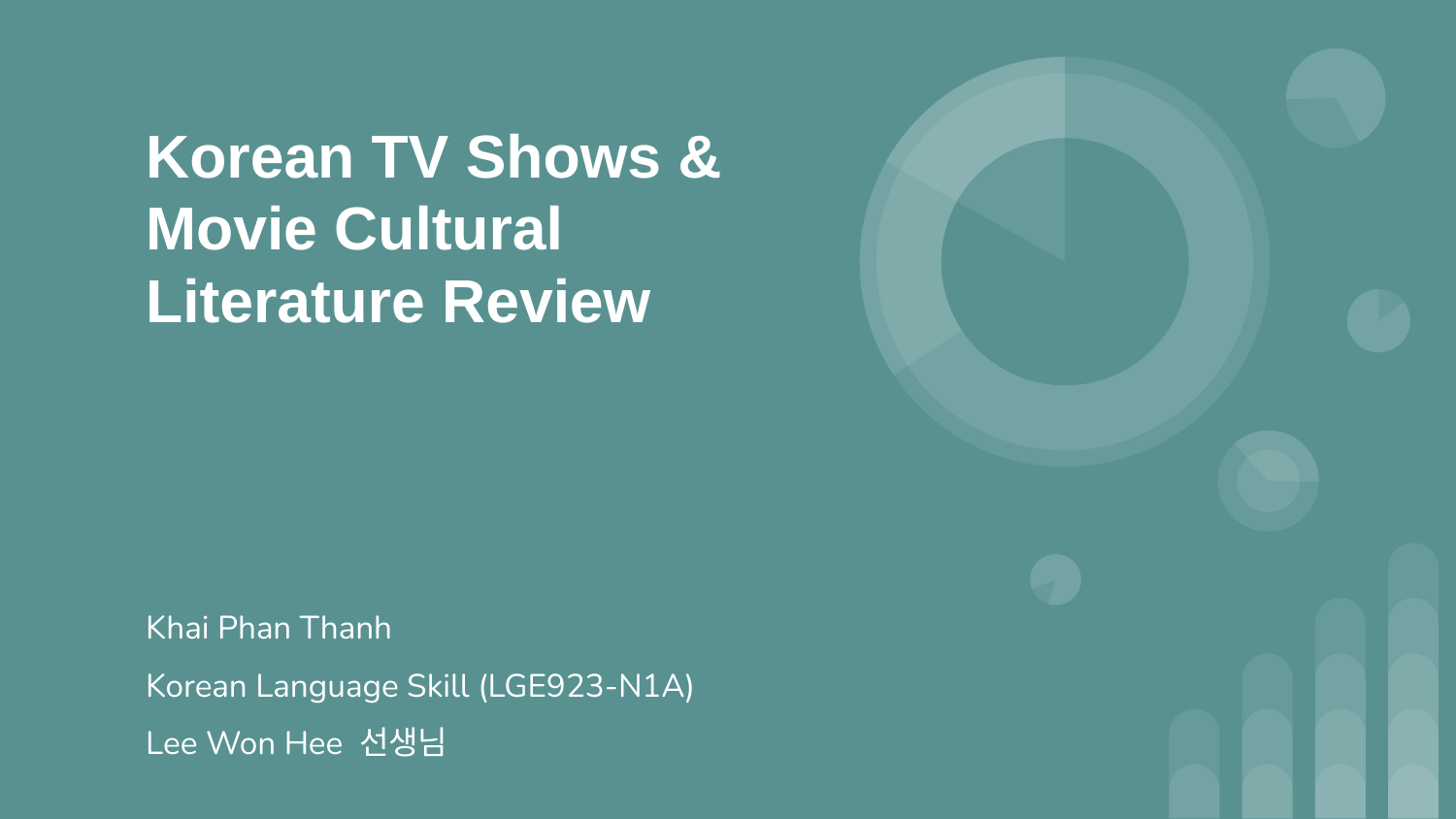

# Korean TV Shows & Movie Cultural Literature Review
Khai Phan Thanh
Korean Language Skill (LGE923-N1A)
Lee Won Hee 선생님